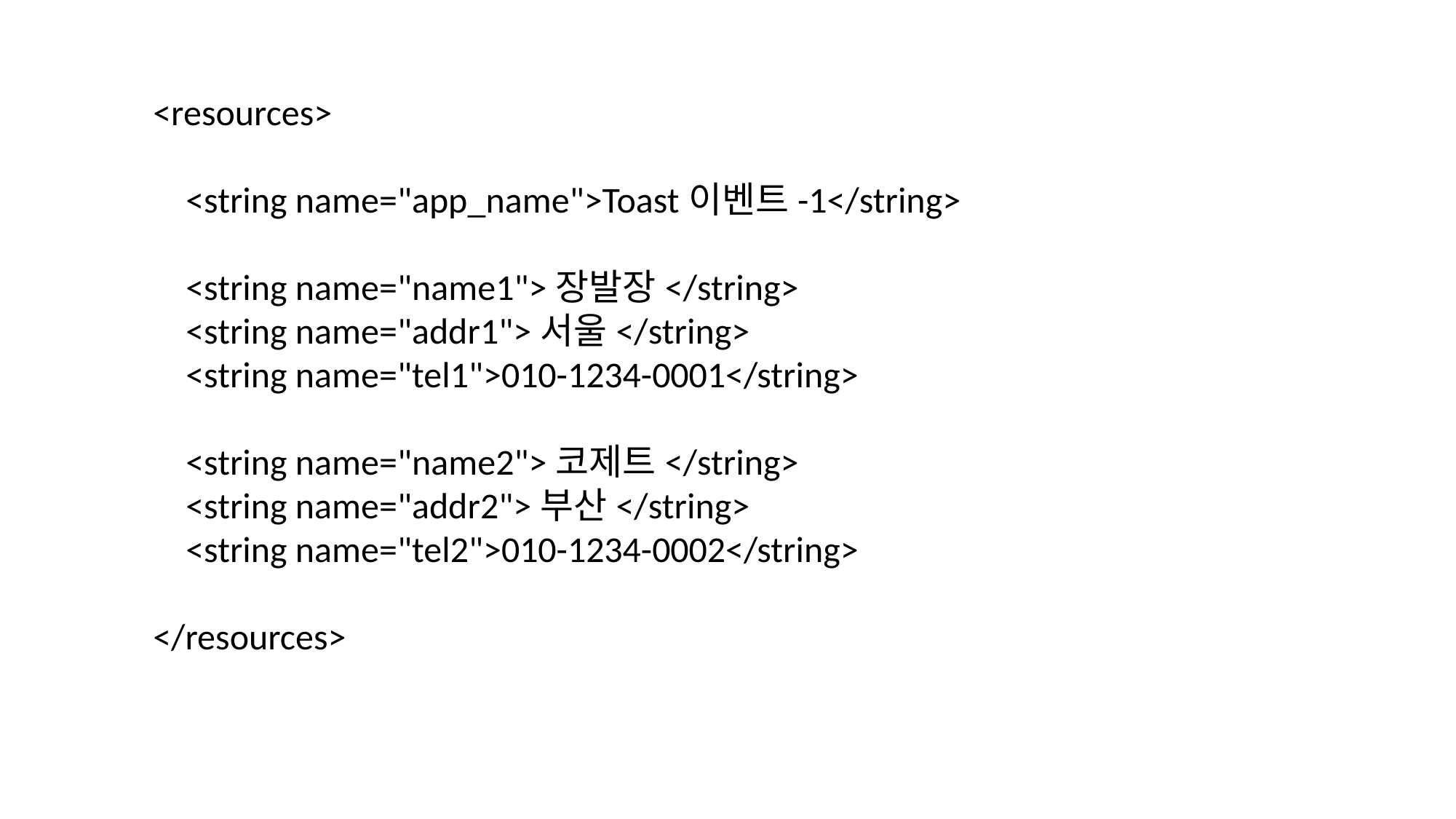

<resources>

    <string name="app_name">Toast이벤트-1</string>

    <string name="name1">장발장</string>
    <string name="addr1">서울</string>
    <string name="tel1">010-1234-0001</string>

    <string name="name2">코제트</string>
    <string name="addr2">부산</string>
    <string name="tel2">010-1234-0002</string>

</resources>